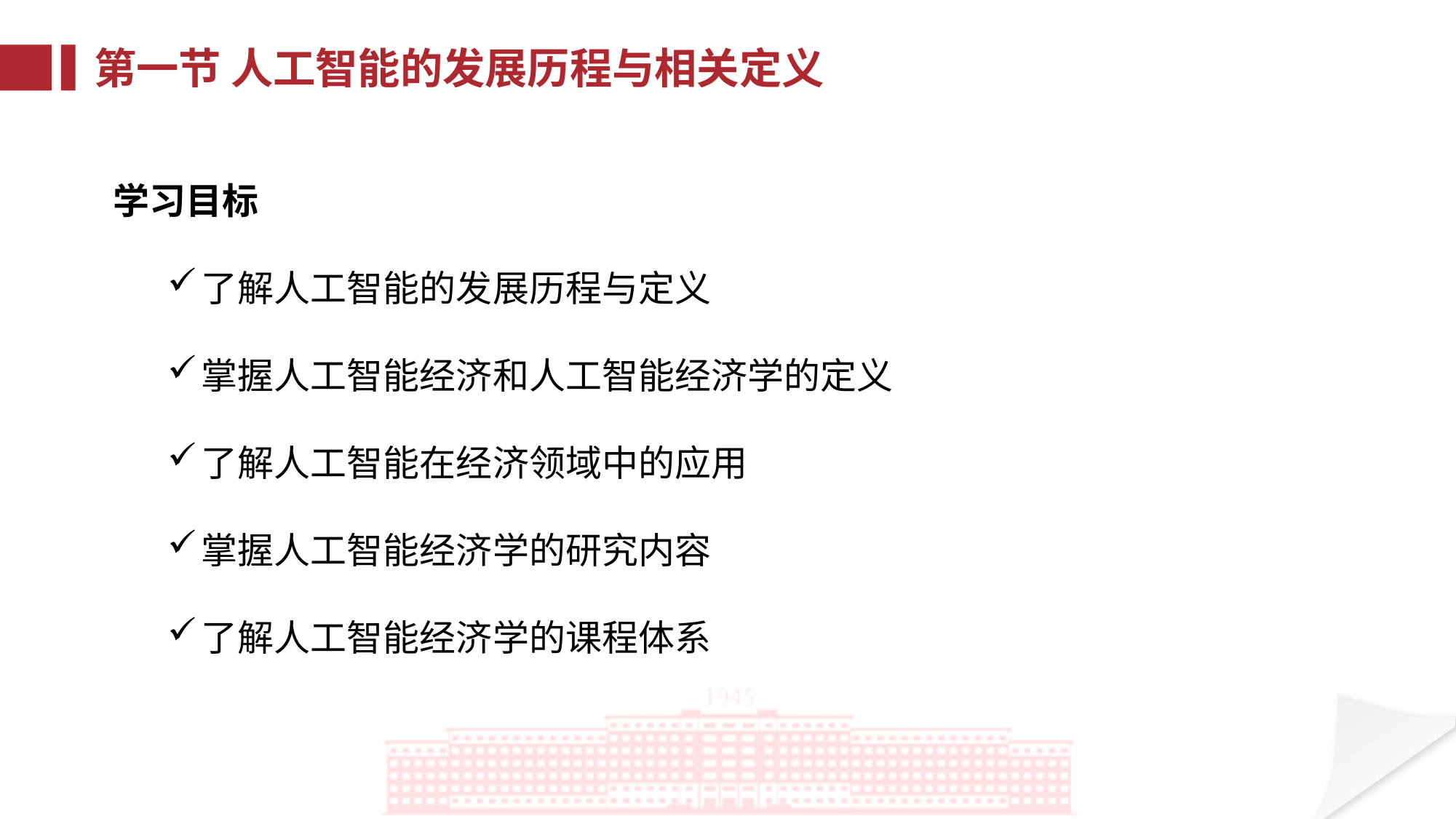

第一节 人工智能的发展历程与相关定义
学习目标
了解人工智能的发展历程与定义
掌握人工智能经济和人工智能经济学的定义
了解人工智能在经济领域中的应用
掌握人工智能经济学的研究内容
了解人工智能经济学的课程体系